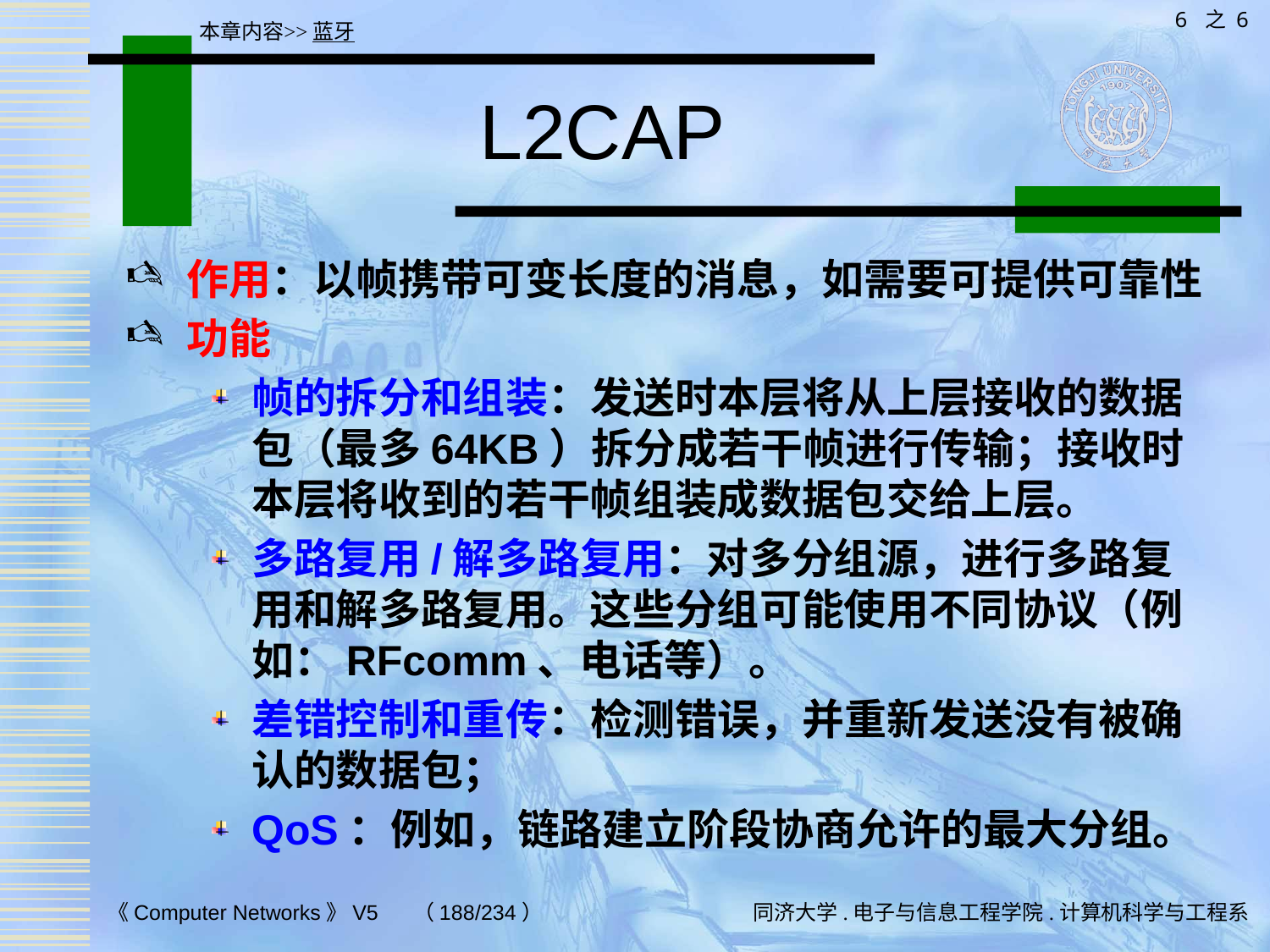

6 之 6
本章内容>>蓝牙
# L2CAP
作用：以帧携带可变长度的消息，如需要可提供可靠性
功能
帧的拆分和组装：发送时本层将从上层接收的数据包（最多64KB）拆分成若干帧进行传输；接收时本层将收到的若干帧组装成数据包交给上层。
多路复用/解多路复用：对多分组源，进行多路复用和解多路复用。这些分组可能使用不同协议（例如：RFcomm、电话等）。
差错控制和重传：检测错误，并重新发送没有被确认的数据包；
QoS：例如，链路建立阶段协商允许的最大分组。